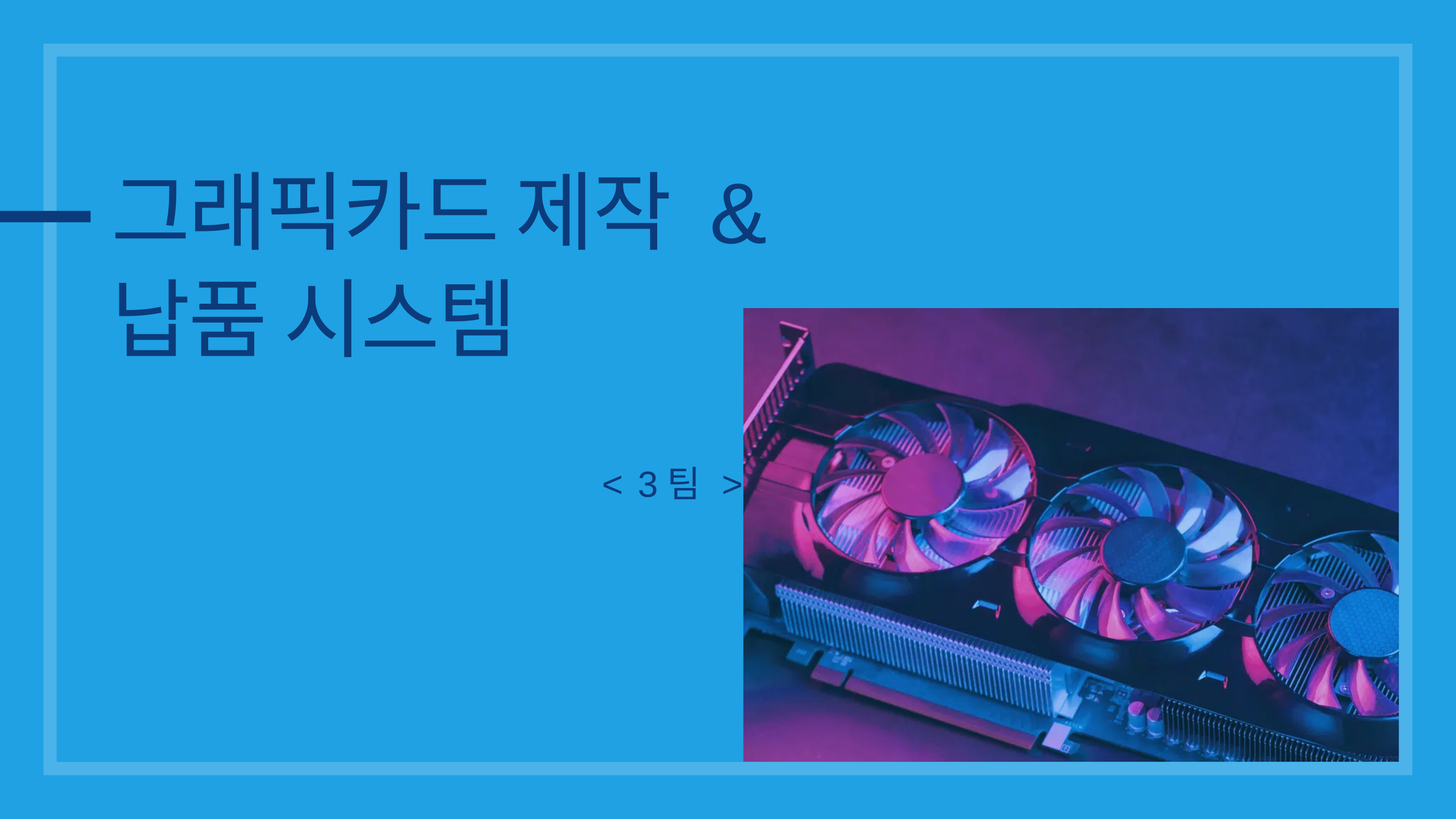

그래픽카드 제작 & 납품 시스템

                                                                             <  3팀  >